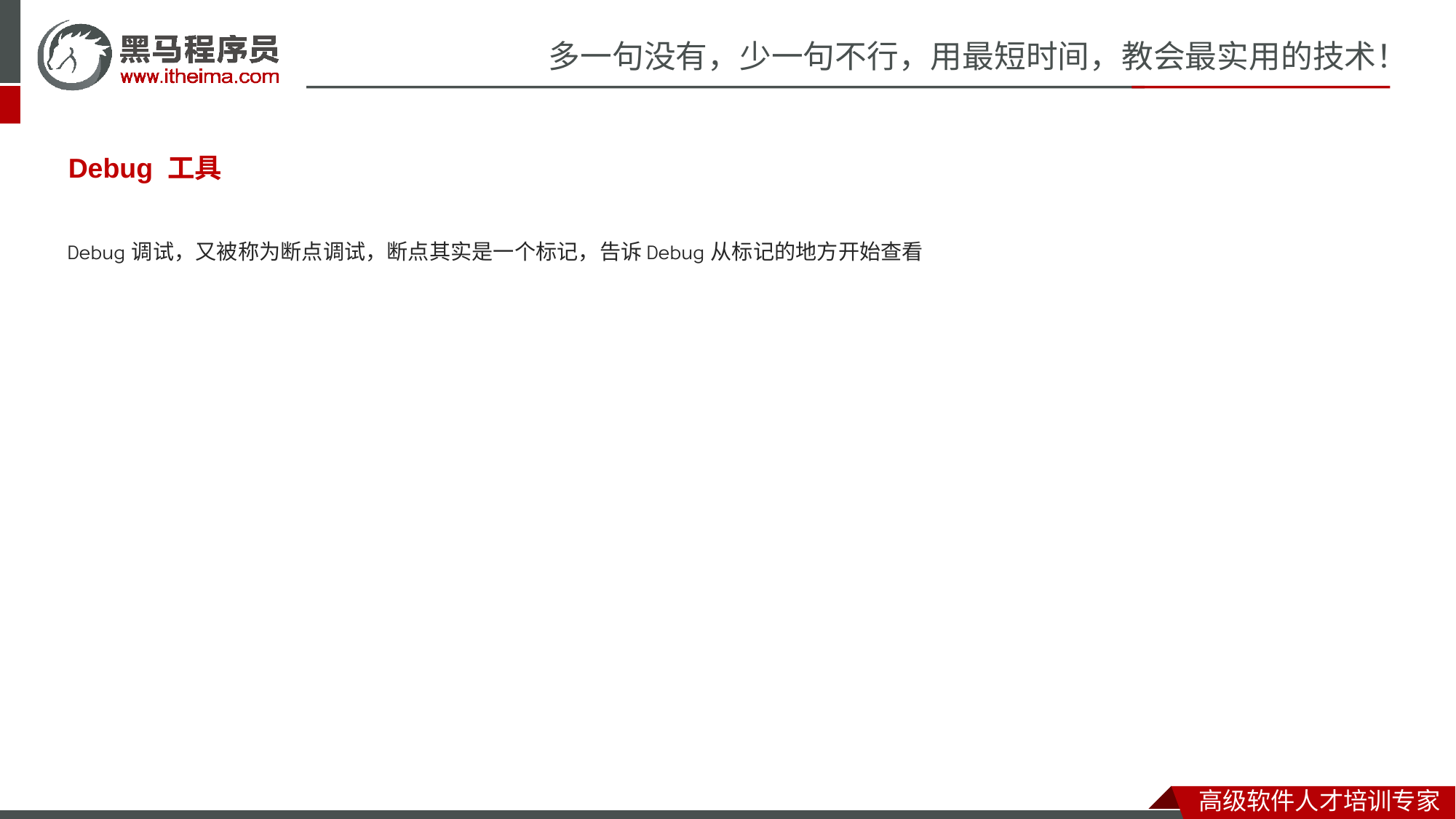

Debug 工具
Debug调试，又被称为断点调试，断点其实是一个标记，告诉Debug从标记的地方开始查看